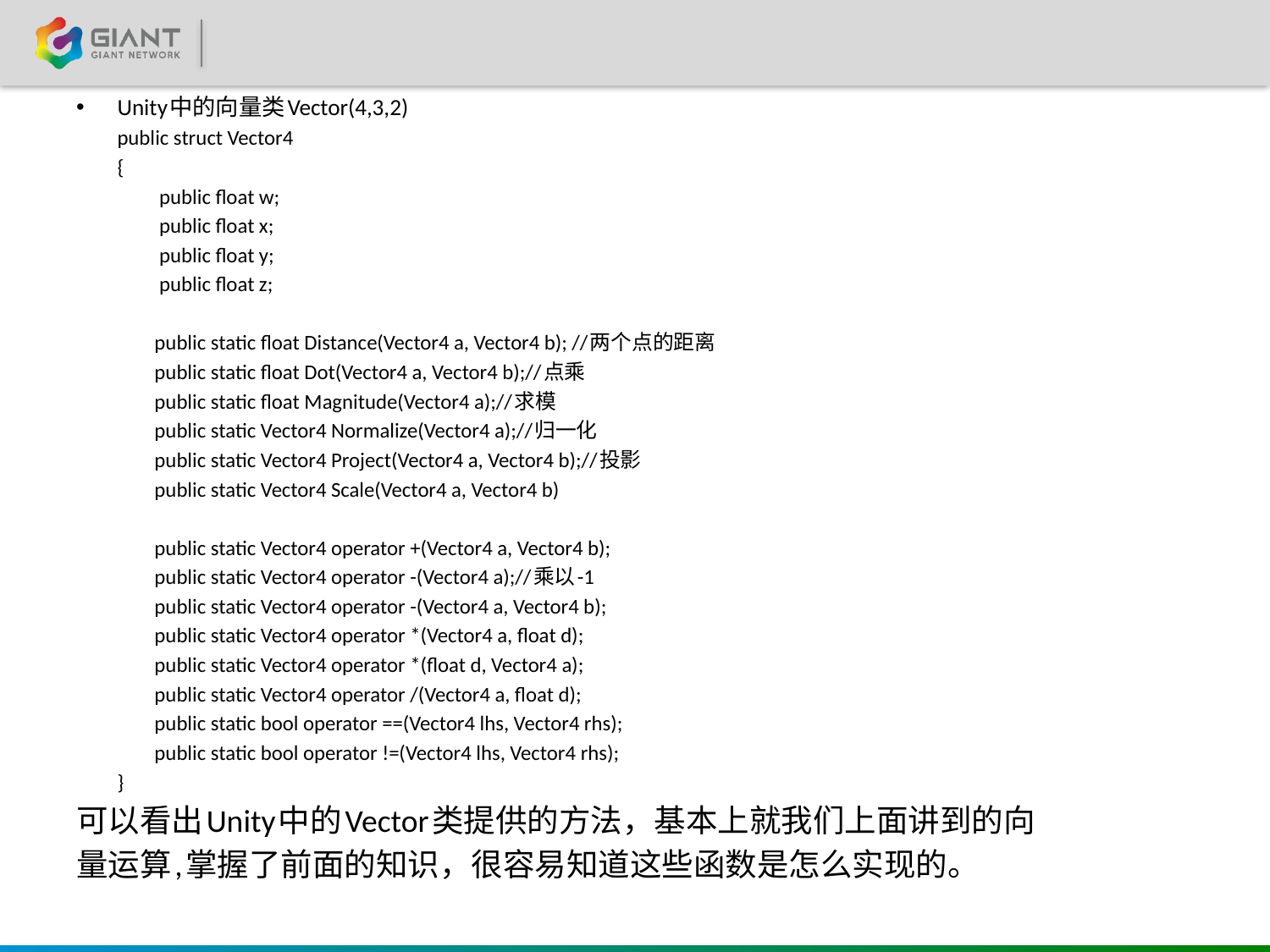

Unity中的向量类Vector(4,3,2)
		public struct Vector4
		{
		         public float w;
		         public float x;
		         public float y;
		         public float z;

		        public static float Distance(Vector4 a, Vector4 b); //两个点的距离
		        public static float Dot(Vector4 a, Vector4 b);//点乘
		        public static float Magnitude(Vector4 a);//求模
		        public static Vector4 Normalize(Vector4 a);//归一化
		        public static Vector4 Project(Vector4 a, Vector4 b);//投影
		        public static Vector4 Scale(Vector4 a, Vector4 b)

		        public static Vector4 operator +(Vector4 a, Vector4 b);
		        public static Vector4 operator -(Vector4 a);//乘以-1
		        public static Vector4 operator -(Vector4 a, Vector4 b);
		        public static Vector4 operator *(Vector4 a, float d);
		        public static Vector4 operator *(float d, Vector4 a);
		        public static Vector4 operator /(Vector4 a, float d);
		        public static bool operator ==(Vector4 lhs, Vector4 rhs);
		        public static bool operator !=(Vector4 lhs, Vector4 rhs);
		}
可以看出Unity中的Vector类提供的方法，基本上就我们上面讲到的向
量运算,掌握了前面的知识，很容易知道这些函数是怎么实现的。